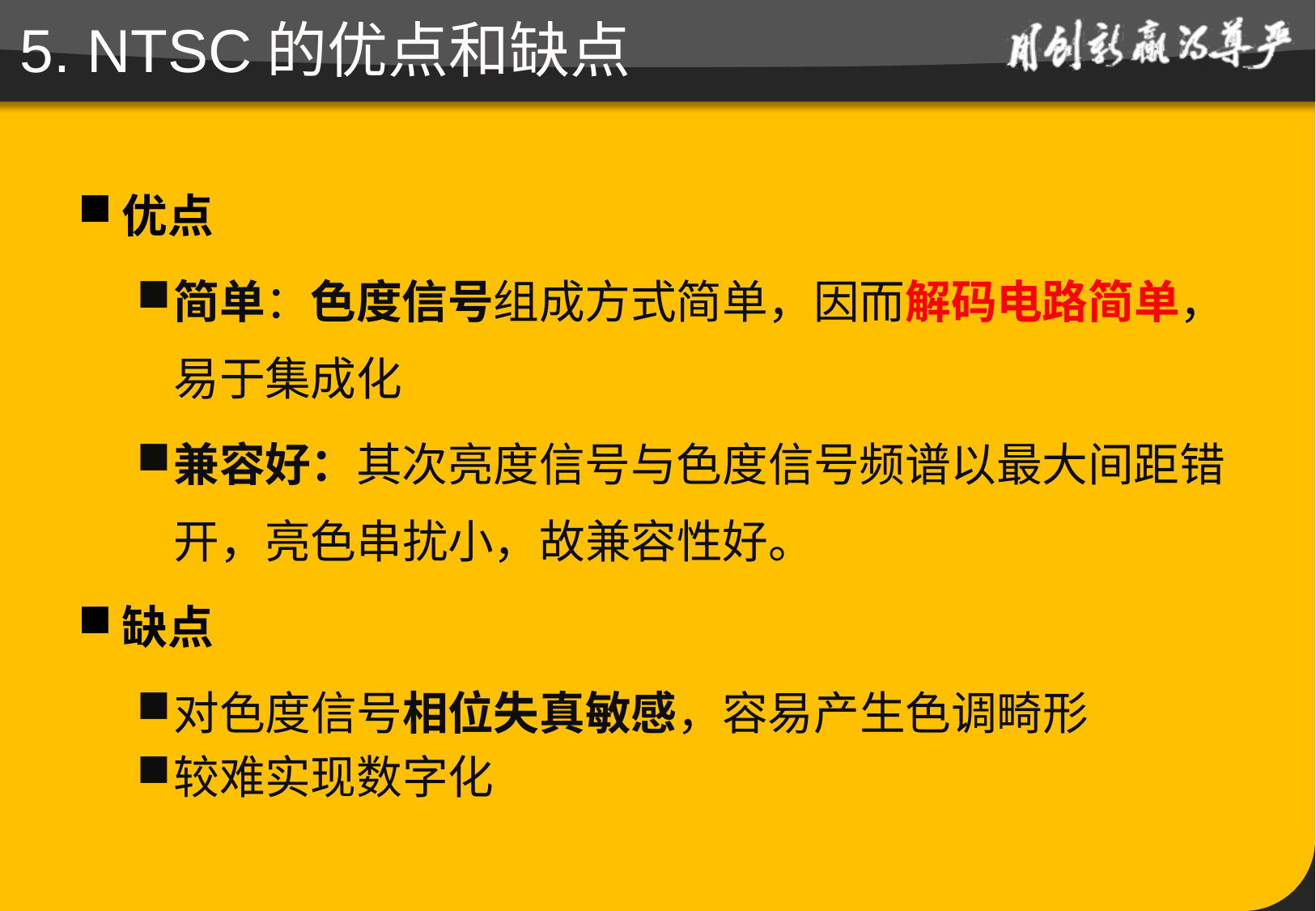

# 5. NTSC的优点和缺点
优点
简单：色度信号组成方式简单，因而解码电路简单，易于集成化
兼容好：其次亮度信号与色度信号频谱以最大间距错开，亮色串扰小，故兼容性好。
缺点
对色度信号相位失真敏感，容易产生色调畸形
较难实现数字化